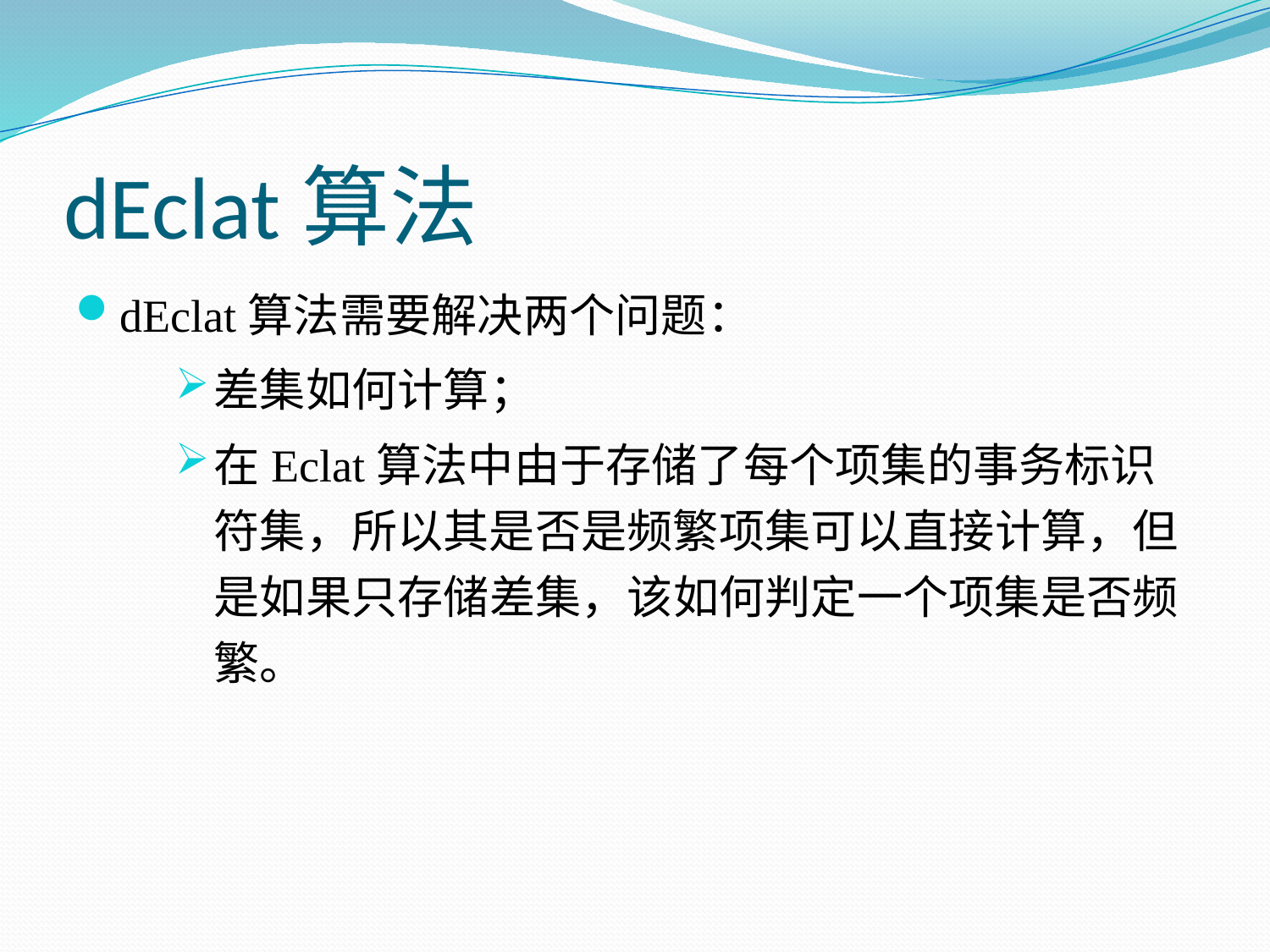

# dEclat算法
dEclat算法需要解决两个问题：
差集如何计算；
在Eclat算法中由于存储了每个项集的事务标识符集，所以其是否是频繁项集可以直接计算，但是如果只存储差集，该如何判定一个项集是否频繁。